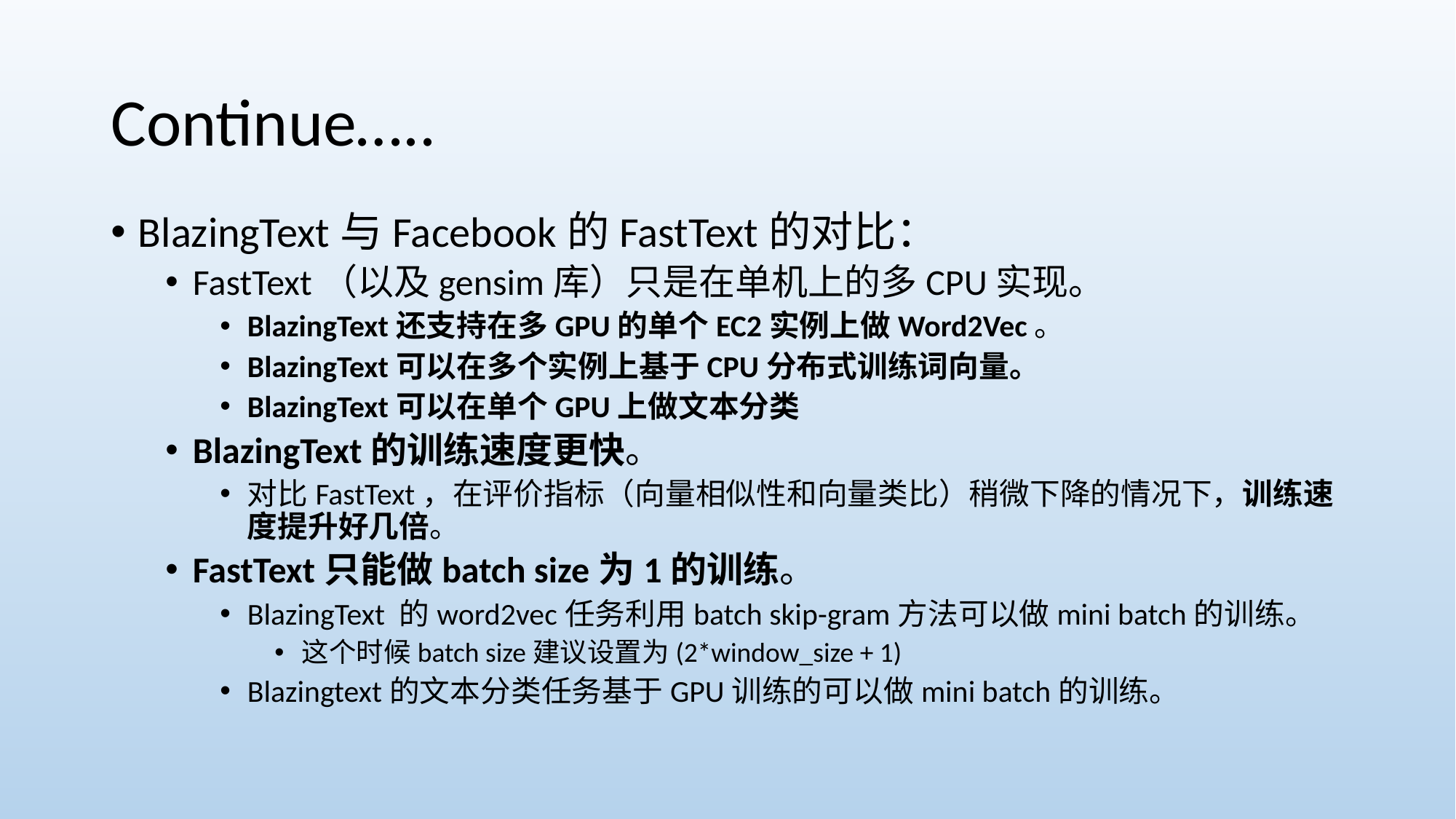

# Continue…..
BlazingText与Facebook的FastText的对比：
FastText（以及gensim库）只是在单机上的多CPU实现。
BlazingText还支持在多GPU的单个EC2实例上做Word2Vec。
BlazingText可以在多个实例上基于CPU分布式训练词向量。
BlazingText可以在单个GPU上做文本分类
BlazingText的训练速度更快。
对比FastText，在评价指标（向量相似性和向量类比）稍微下降的情况下，训练速度提升好几倍。
FastText只能做batch size为1的训练。
BlazingText 的word2vec任务利用batch skip-gram方法可以做mini batch的训练。
这个时候batch size建议设置为(2*window_size + 1)
Blazingtext的文本分类任务基于GPU训练的可以做mini batch的训练。